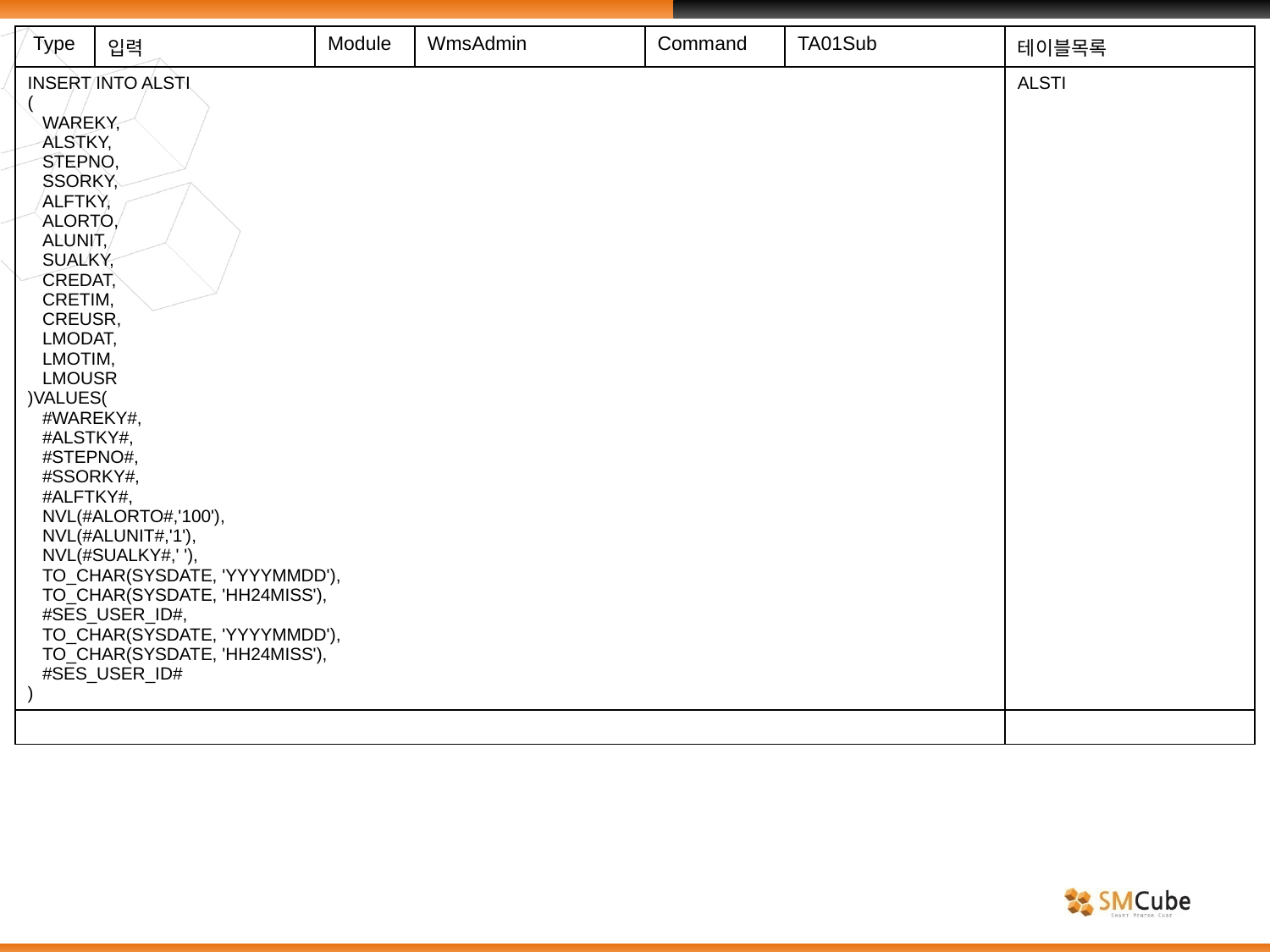

| Type | 입력 | Module | WmsAdmin | Command | TA01Sub | 테이블목록 |
| --- | --- | --- | --- | --- | --- | --- |
| INSERT INTO ALSTI ( WAREKY, ALSTKY, STEPNO, SSORKY, ALFTKY, ALORTO, ALUNIT, SUALKY, CREDAT, CRETIM, CREUSR, LMODAT, LMOTIM, LMOUSR )VALUES( #WAREKY#, #ALSTKY#, #STEPNO#, #SSORKY#, #ALFTKY#, NVL(#ALORTO#,'100'), NVL(#ALUNIT#,'1'), NVL(#SUALKY#,' '), TO\_CHAR(SYSDATE, 'YYYYMMDD'), TO\_CHAR(SYSDATE, 'HH24MISS'), #SES\_USER\_ID#, TO\_CHAR(SYSDATE, 'YYYYMMDD'), TO\_CHAR(SYSDATE, 'HH24MISS'), #SES\_USER\_ID# ) |  |  |  |  |  | ALSTI |
|  |  |  |  |  |  |  |